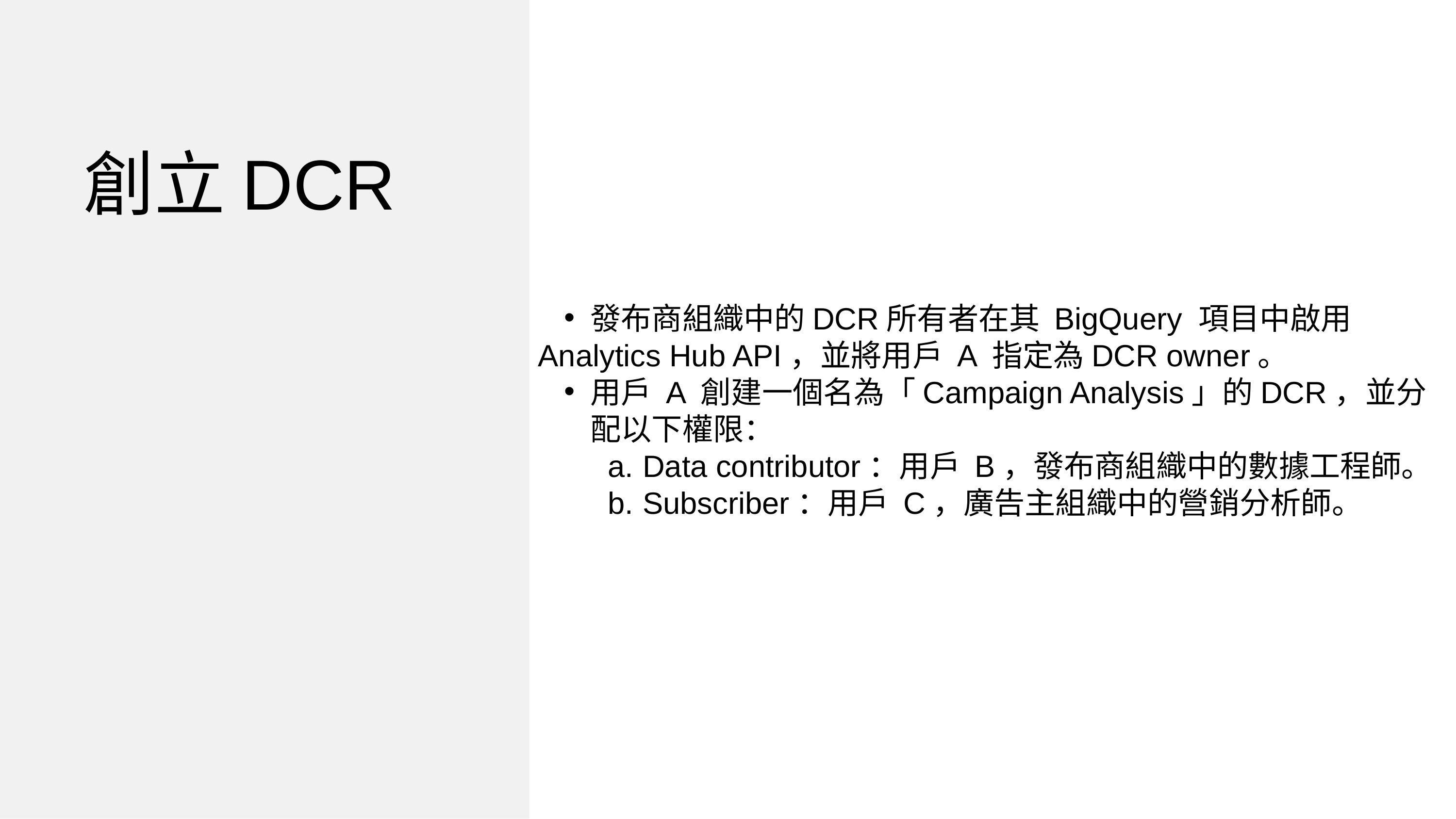

創立DCR
發布商組織中的DCR所有者在其 BigQuery 項目中啟用
Analytics Hub API，並將用戶 A 指定為DCR owner。
用戶 A 創建一個名為「Campaign Analysis」的DCR，並分配以下權限：
Data contributor：用戶 B，發布商組織中的數據工程師。
Subscriber：用戶 C，廣告主組織中的營銷分析師。